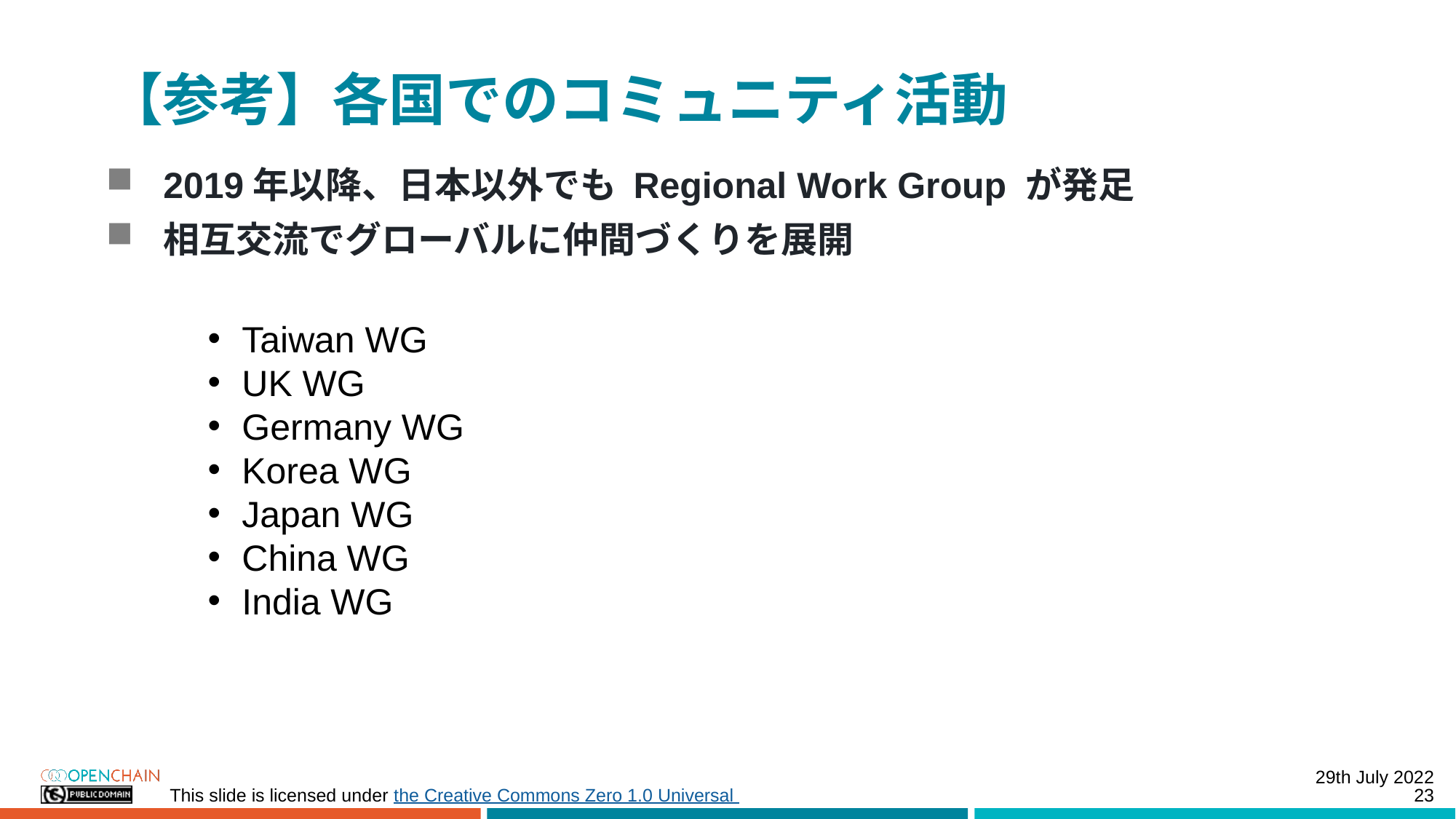

# 【参考】各国でのコミュニティ活動
2019年以降、日本以外でも Regional Work Group が発足
相互交流でグローバルに仲間づくりを展開
Taiwan WG
UK WG
Germany WG
Korea WG
Japan WG
China WG
India WG
29th July 2022
23